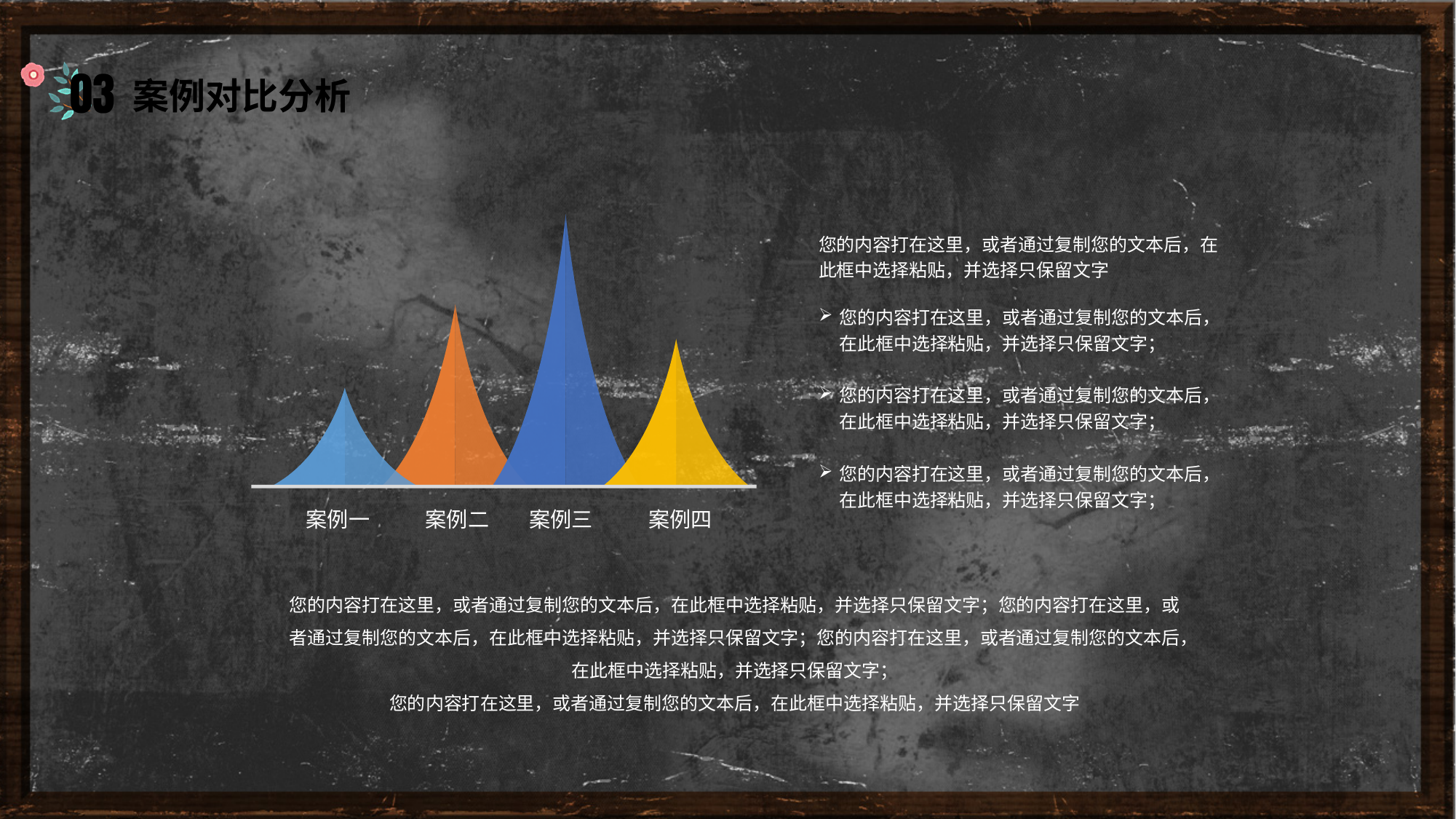

03
案例对比分析

案例一
案例二
案例三
案例四
您的内容打在这里，或者通过复制您的文本后，在此框中选择粘贴，并选择只保留文字

您的内容打在这里，或者通过复制您的文本后，在此框中选择粘贴，并选择只保留文字；

您的内容打在这里，或者通过复制您的文本后，在此框中选择粘贴，并选择只保留文字；

您的内容打在这里，或者通过复制您的文本后，在此框中选择粘贴，并选择只保留文字；
您的内容打在这里，或者通过复制您的文本后，在此框中选择粘贴，并选择只保留文字；您的内容打在这里，或者通过复制您的文本后，在此框中选择粘贴，并选择只保留文字；您的内容打在这里，或者通过复制您的文本后，在此框中选择粘贴，并选择只保留文字；
您的内容打在这里，或者通过复制您的文本后，在此框中选择粘贴，并选择只保留文字